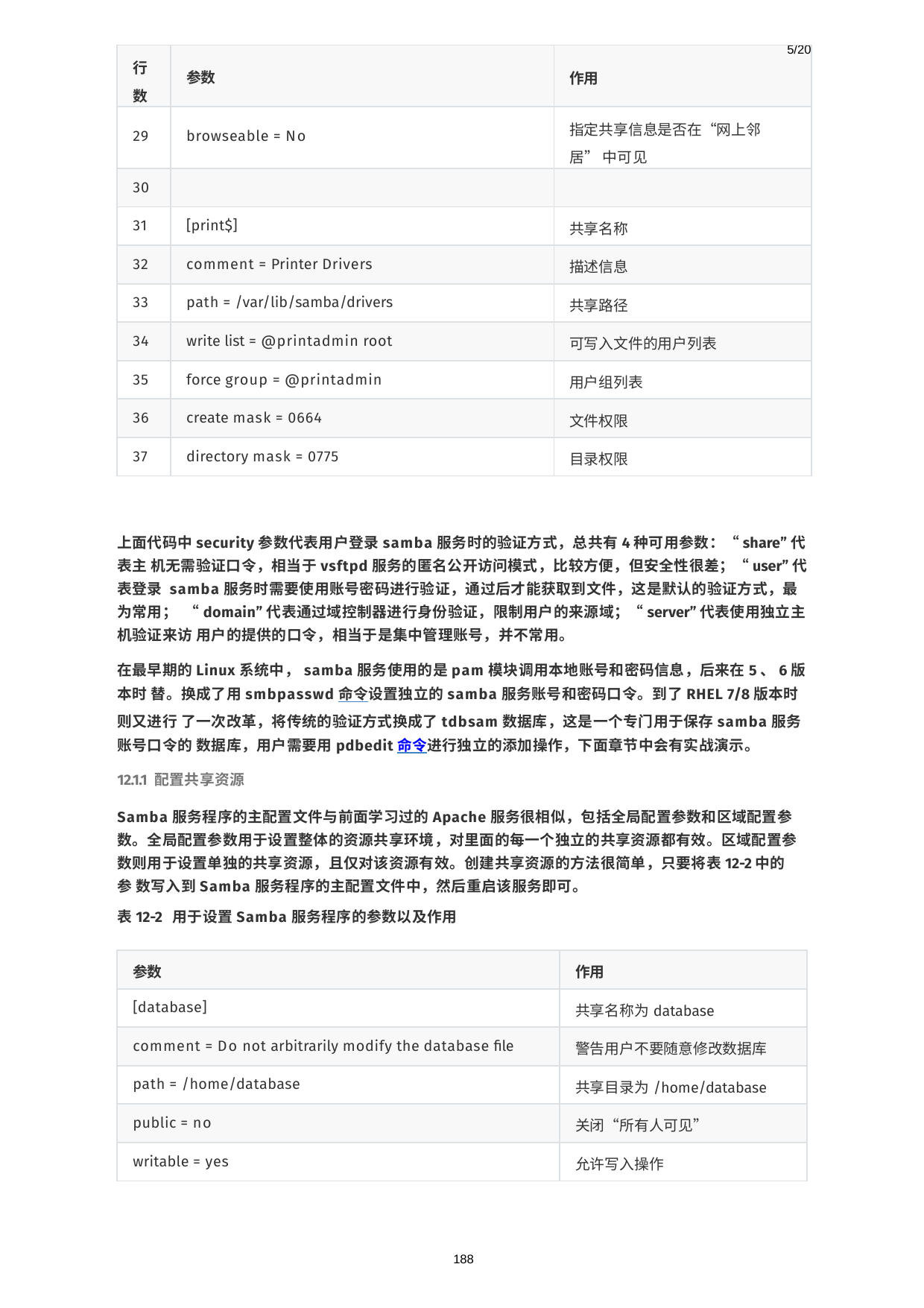

| 行 数 | 参数 | 5/20 作用 |
| --- | --- | --- |
| 29 | browseable = No | 指定共享信息是否在“网上邻居” 中可见 |
| 30 |  |  |
| 31 | [print$] | 共享名称 |
| 32 | comment = Printer Drivers | 描述信息 |
| 33 | path = /var/lib/samba/drivers | 共享路径 |
| 34 | write list = @printadmin root | 可写入文件的用户列表 |
| 35 | force group = @printadmin | 用户组列表 |
| 36 | create mask = 0664 | 文件权限 |
| 37 | directory mask = 0775 | 目录权限 |
上面代码中security参数代表用户登录samba服务时的验证方式，总共有4种可用参数：“share”代表主 机无需验证口令，相当于vsftpd服务的匿名公开访问模式，比较方便，但安全性很差；“user”代表登录 samba服务时需要使用账号密码进行验证，通过后才能获取到文件，这是默认的验证方式，最为常用；  “domain”代表通过域控制器进行身份验证，限制用户的来源域；“server”代表使用独立主机验证来访 用户的提供的口令，相当于是集中管理账号，并不常用。
在最早期的Linux系统中，samba服务使用的是pam模块调用本地账号和密码信息，后来在5、6版本时 替。换成了用smbpasswd命令设置独立的samba服务账号和密码口令。到了RHEL 7/8版本时则又进行 了一次改革，将传统的验证方式换成了tdbsam数据库，这是一个专门用于保存samba服务账号口令的 数据库，用户需要用pdbedit命令进行独立的添加操作，下面章节中会有实战演示。

12.1.1 配置共享资源
Samba服务程序的主配置文件与前面学习过的Apache服务很相似，包括全局配置参数和区域配置参  数。全局配置参数用于设置整体的资源共享环境，对里面的每一个独立的共享资源都有效。区域配置参 数则用于设置单独的共享资源，且仅对该资源有效。创建共享资源的方法很简单，只要将表12-2中的参 数写入到Samba服务程序的主配置文件中，然后重启该服务即可。

表12-2 用于设置Samba服务程序的参数以及作用
| 参数 | 作用 |
| --- | --- |
| [database] | 共享名称为database |
| comment = Do not arbitrarily modify the database file | 警告用户不要随意修改数据库 |
| path = /home/database | 共享目录为/home/database |
| public = no | 关闭“所有人可见” |
| writable = yes | 允许写入操作 |
188